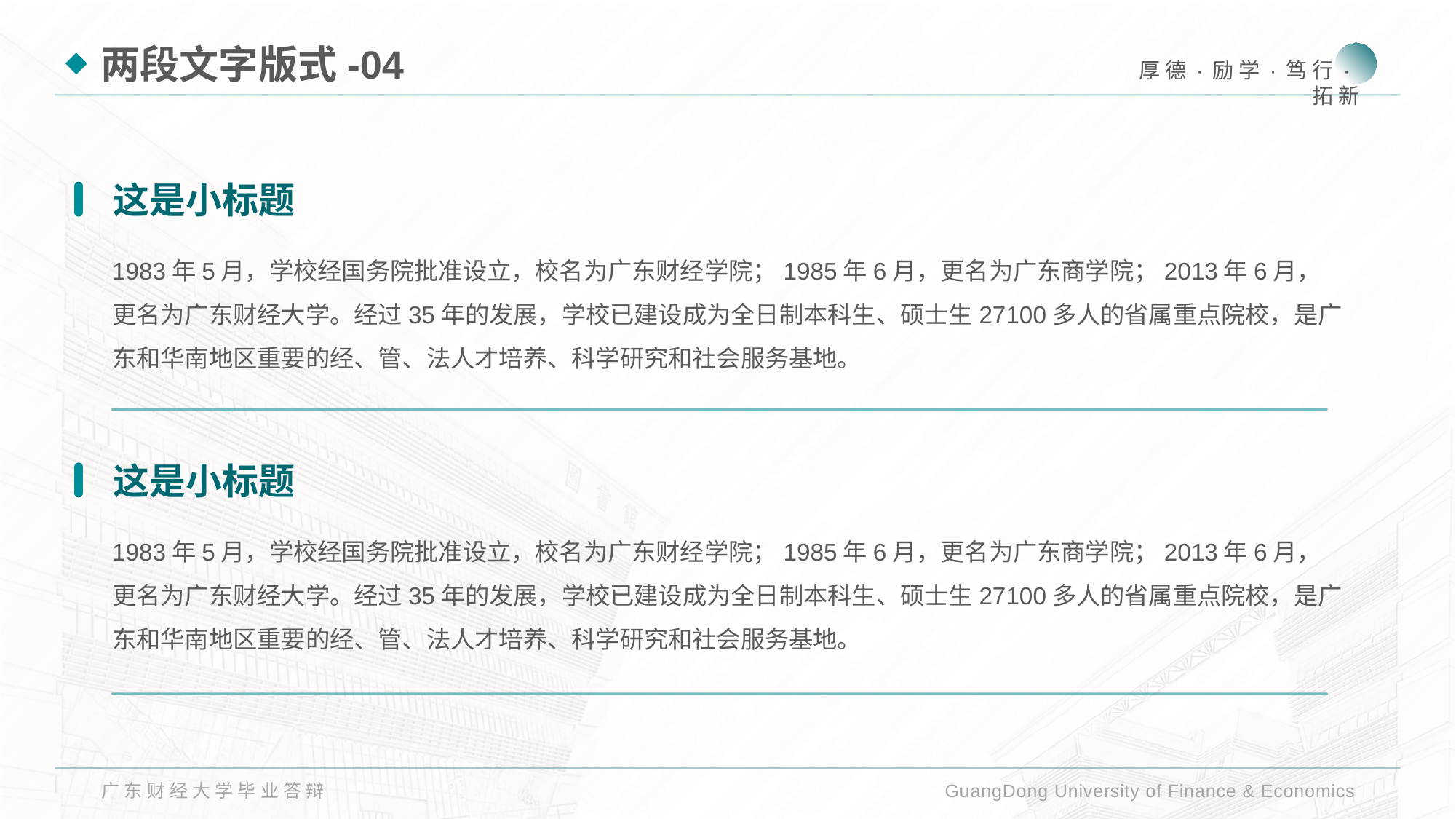

两段文字版式-04
这是小标题
1983年5月，学校经国务院批准设立，校名为广东财经学院；1985年6月，更名为广东商学院；2013年6月，更名为广东财经大学。经过35年的发展，学校已建设成为全日制本科生、硕士生27100多人的省属重点院校，是广东和华南地区重要的经、管、法人才培养、科学研究和社会服务基地。
这是小标题
1983年5月，学校经国务院批准设立，校名为广东财经学院；1985年6月，更名为广东商学院；2013年6月，更名为广东财经大学。经过35年的发展，学校已建设成为全日制本科生、硕士生27100多人的省属重点院校，是广东和华南地区重要的经、管、法人才培养、科学研究和社会服务基地。